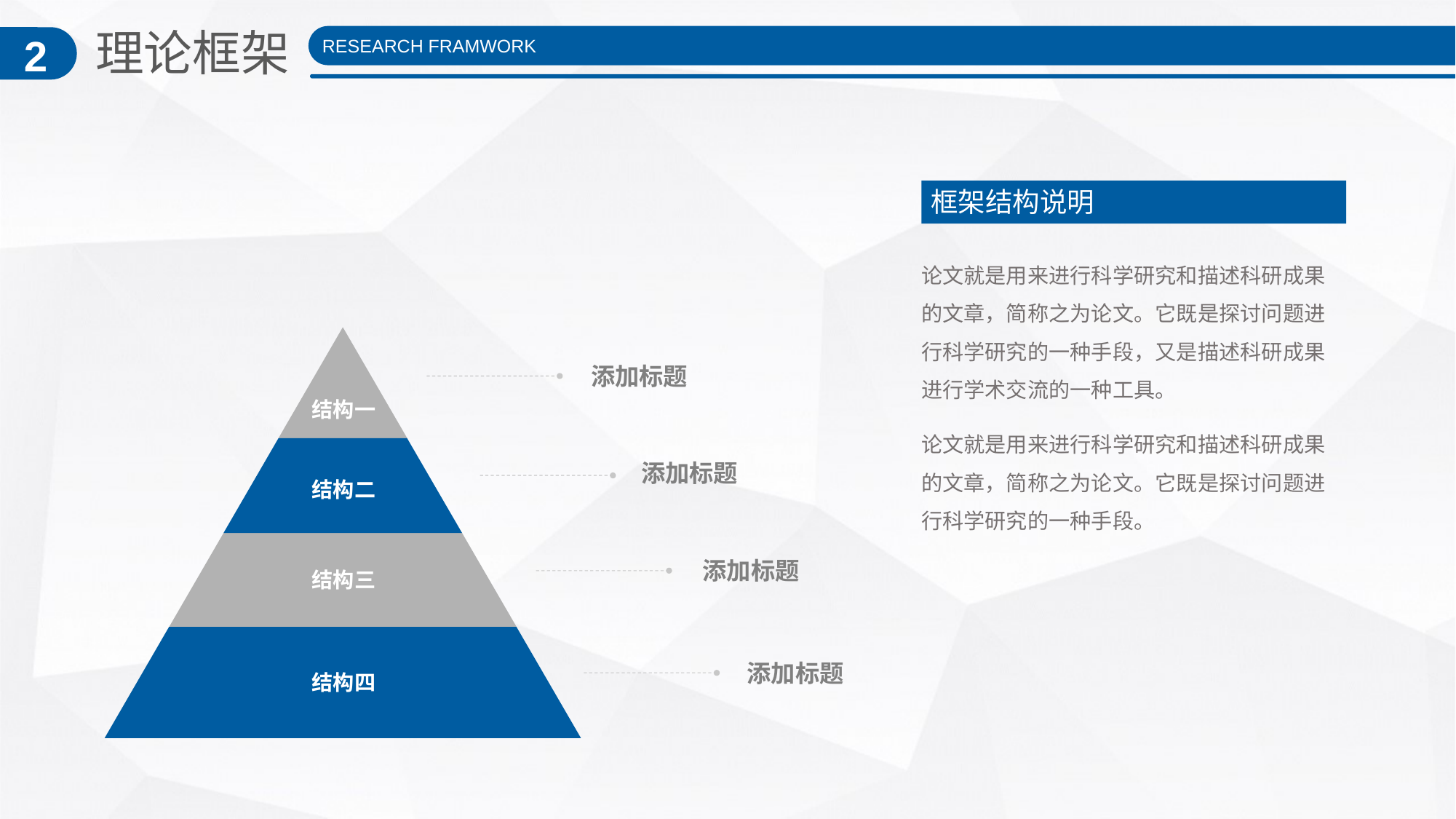

理论框架
2

RESEARCH FRAMWORK

框架结构说明

论文就是用来进行科学研究和描述科研成果的文章，简称之为论文。它既是探讨问题进行科学研究的一种手段，又是描述科研成果进行学术交流的一种工具。
论文就是用来进行科学研究和描述科研成果的文章，简称之为论文。它既是探讨问题进行科学研究的一种手段。

结构一
结构二
结构三
结构四
添加标题
添加标题
添加标题
添加标题